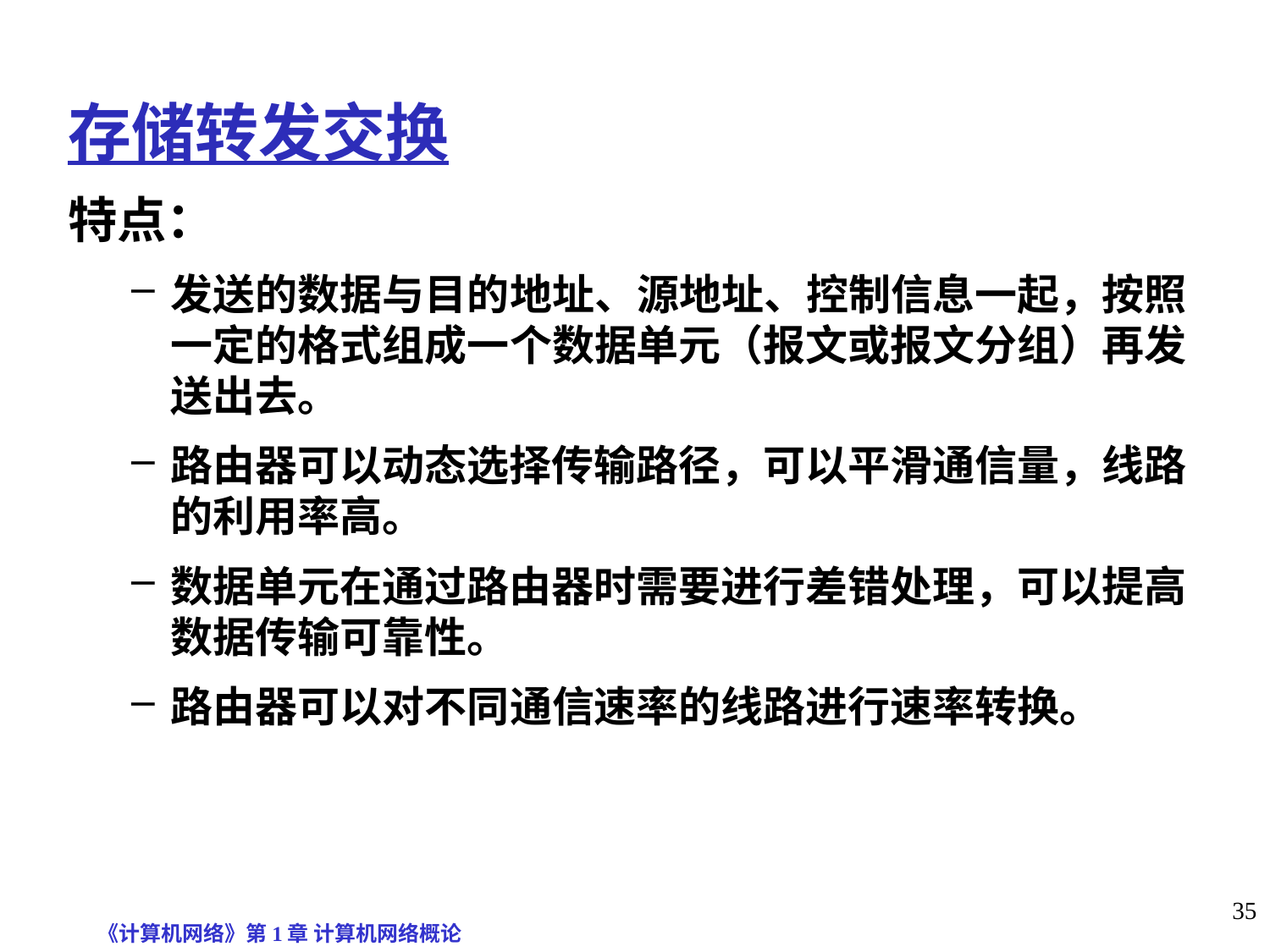

存储转发交换
特点：
发送的数据与目的地址、源地址、控制信息一起，按照一定的格式组成一个数据单元（报文或报文分组）再发送出去。
路由器可以动态选择传输路径，可以平滑通信量，线路的利用率高。
数据单元在通过路由器时需要进行差错处理，可以提高数据传输可靠性。
路由器可以对不同通信速率的线路进行速率转换。

《计算机网络》第1章 计算机网络概论
35